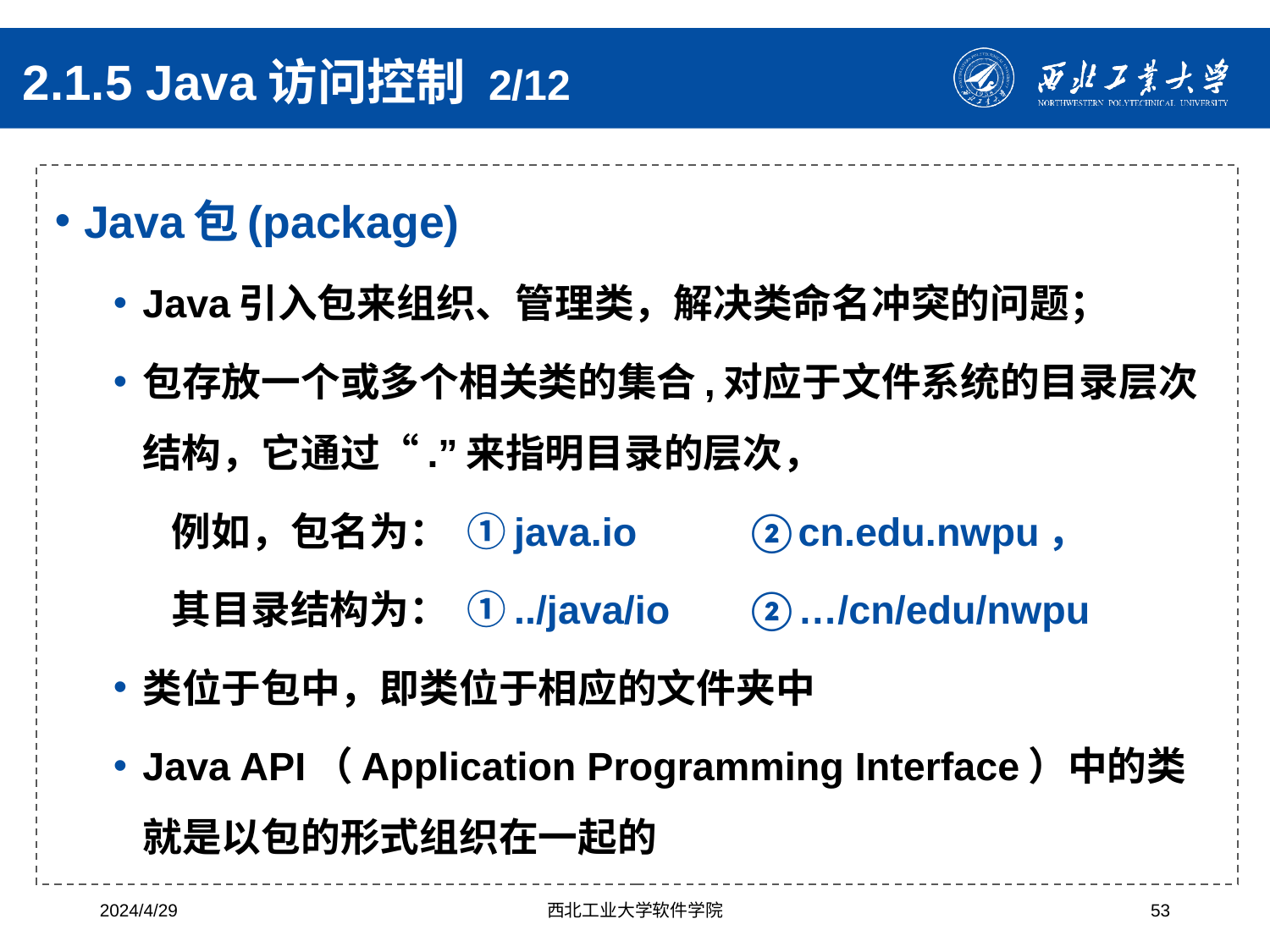

# 2.1.5 Java访问控制 2/12
Java包(package)
Java引入包来组织、管理类，解决类命名冲突的问题；
包存放一个或多个相关类的集合,对应于文件系统的目录层次结构，它通过“.”来指明目录的层次，
例如，包名为：  ①java.io     	②cn.edu.nwpu，
其目录结构为：  ①../java/io	②…/cn/edu/nwpu
类位于包中，即类位于相应的文件夹中
Java API（Application Programming Interface）中的类就是以包的形式组织在一起的

2024/4/29
西北工业大学软件学院
53